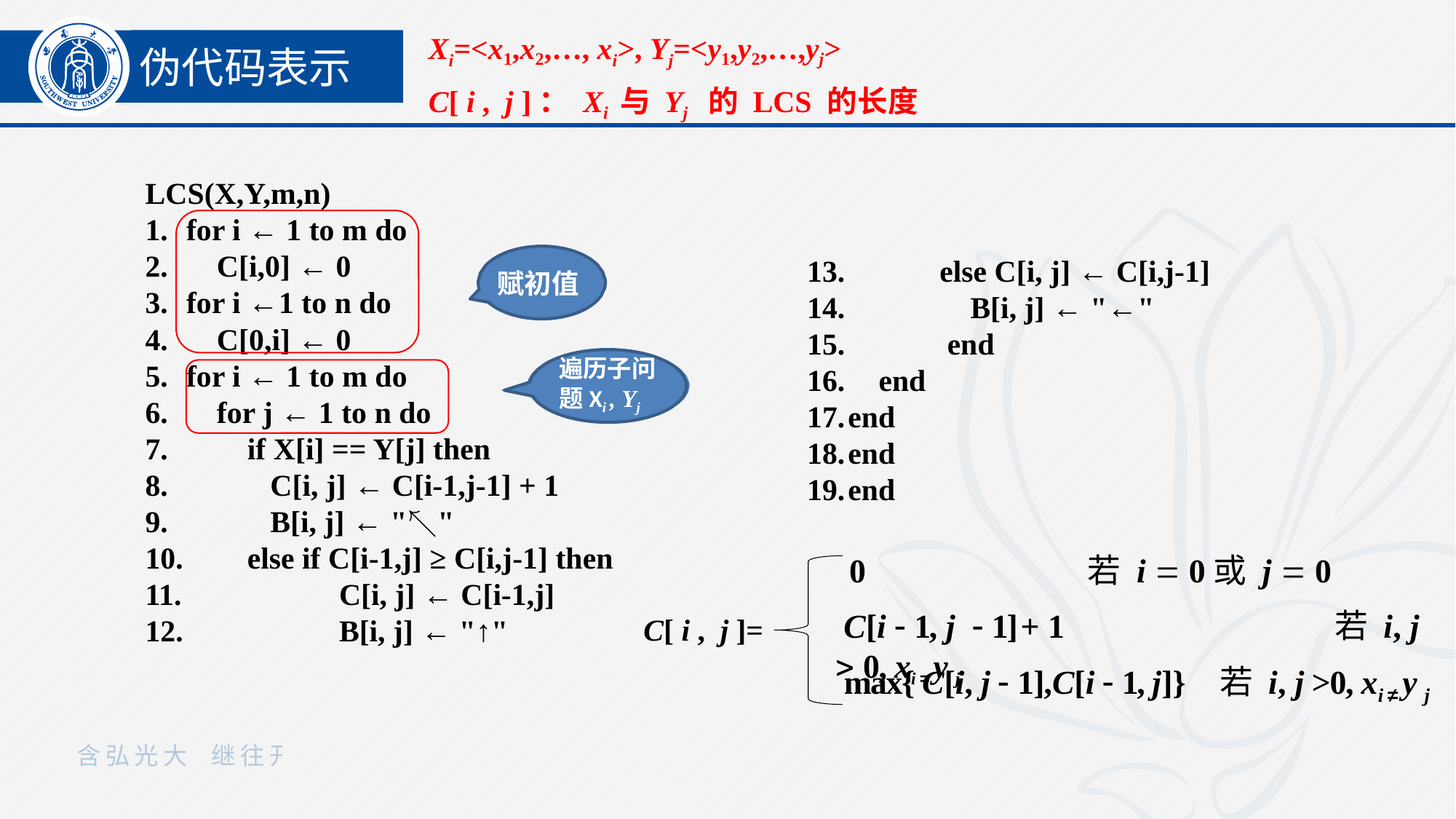

Xi=<x1,x2,…, xi>, Yj=<y1,y2,…,yj>
C[ i ,  j ]： Xi 与 Yj 的 LCS 的长度

伪代码表示
LCS(X,Y,m,n)
for i ← 1 to m do
    C[i,0] ← 0
for i ←1 to n do
    C[0,i] ← 0
for i ← 1 to m do
    for j ← 1 to n do
        if X[i] == Y[j] then
           C[i, j] ← C[i-1,j-1] + 1
           B[i, j] ← "↖"
        else if C[i-1,j] ≥ C[i,j-1] then
                    C[i, j] ← C[i-1,j]
                    B[i, j] ← "↑"

            else C[i, j] ← C[i,j-1]
                B[i, j] ← "←"
             end
    end
end
end
end

赋初值

遍历子问
题Xi , Yj

 0	                   若 i = 0或 j = 0

C[ i ,  j ]=
 C[i − 1, j  − 1] + 1	                       若 i, j > 0, xi = y j
max{ C[i, j − 1],C[i − 1, j]}   若 i, j >0, xi ≠ y j